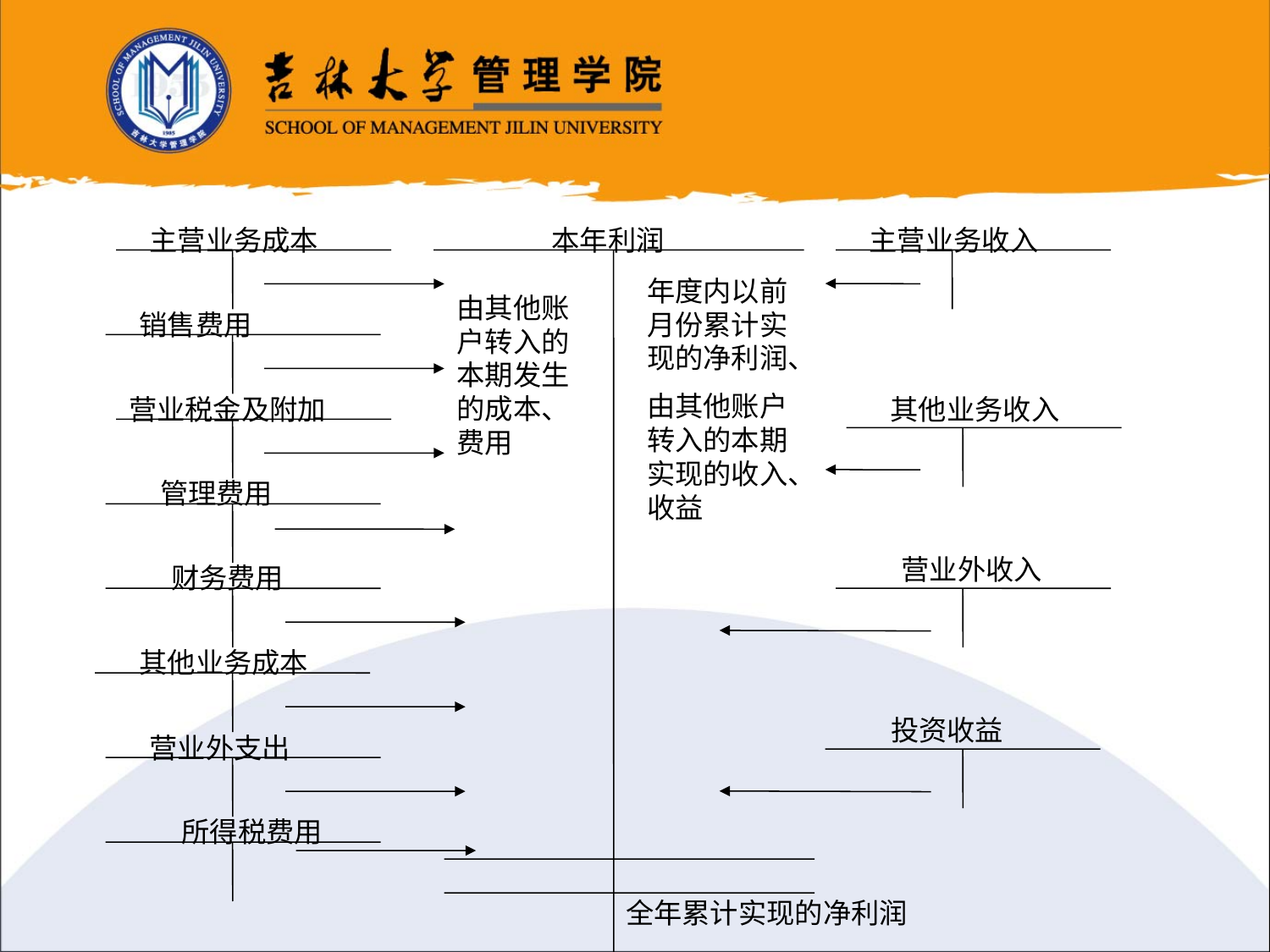

主营业务成本
本年利润
主营业务收入

年度内以前月份累计实现的净利润、
由其他账户转入的本期实现的收入、收益

由其他账户转入的本期发生的成本、费用
销售费用

营业税金及附加
其他业务收入

管理费用

营业外收入
财务费用

其他业务成本

投资收益
营业外支出

所得税费用

全年累计实现的净利润

84